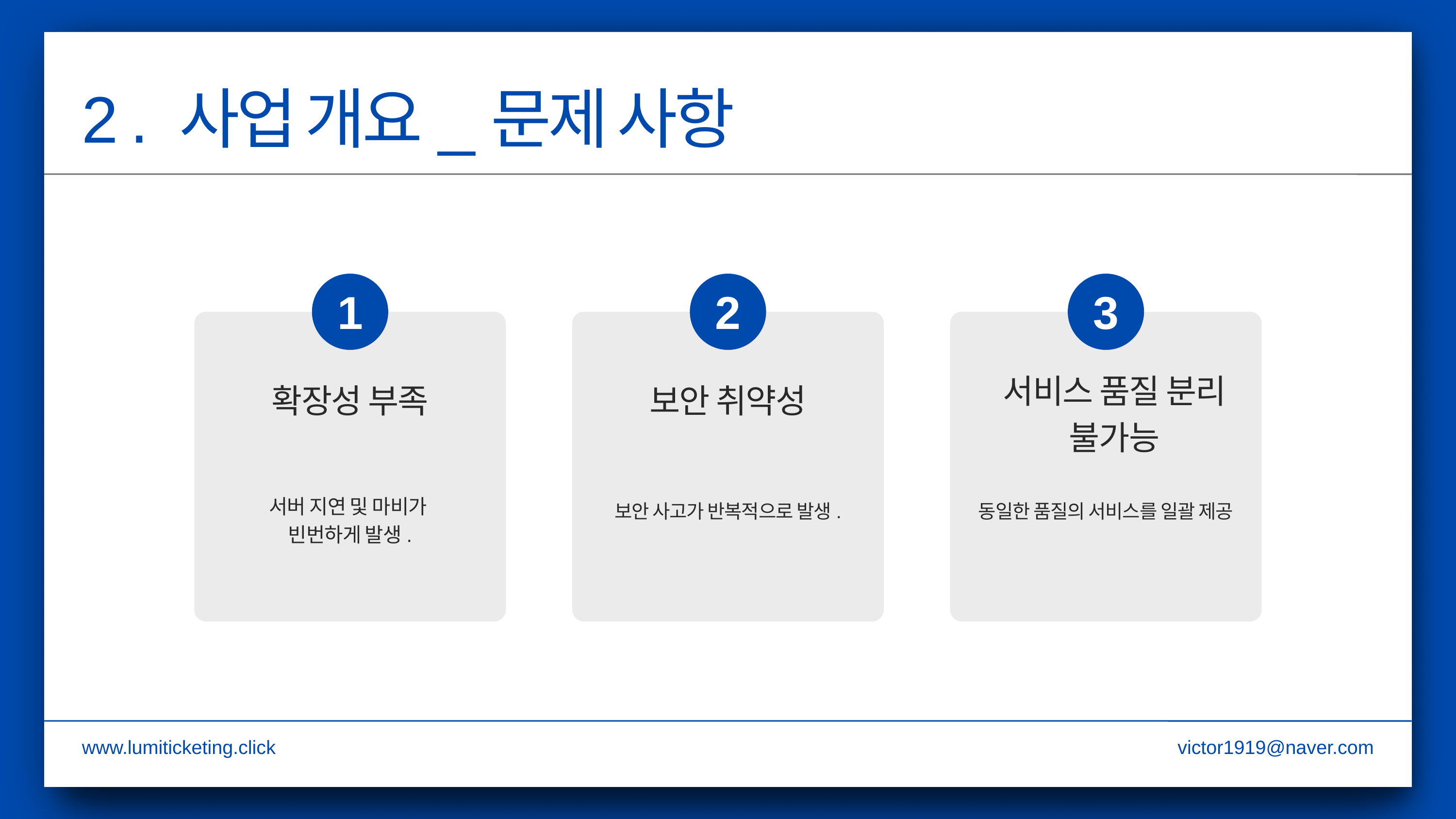

2 . 사업 개요_문제 사항

1
2
3

서비스 품질 분리 불가능
확장성 부족
보안 취약성
서버 지연 및 마비가
빈번하게 발생.

보안 사고가 반복적으로 발생.
동일한 품질의 서비스를 일괄 제공

www.lumiticketing.click
victor1919@naver.com